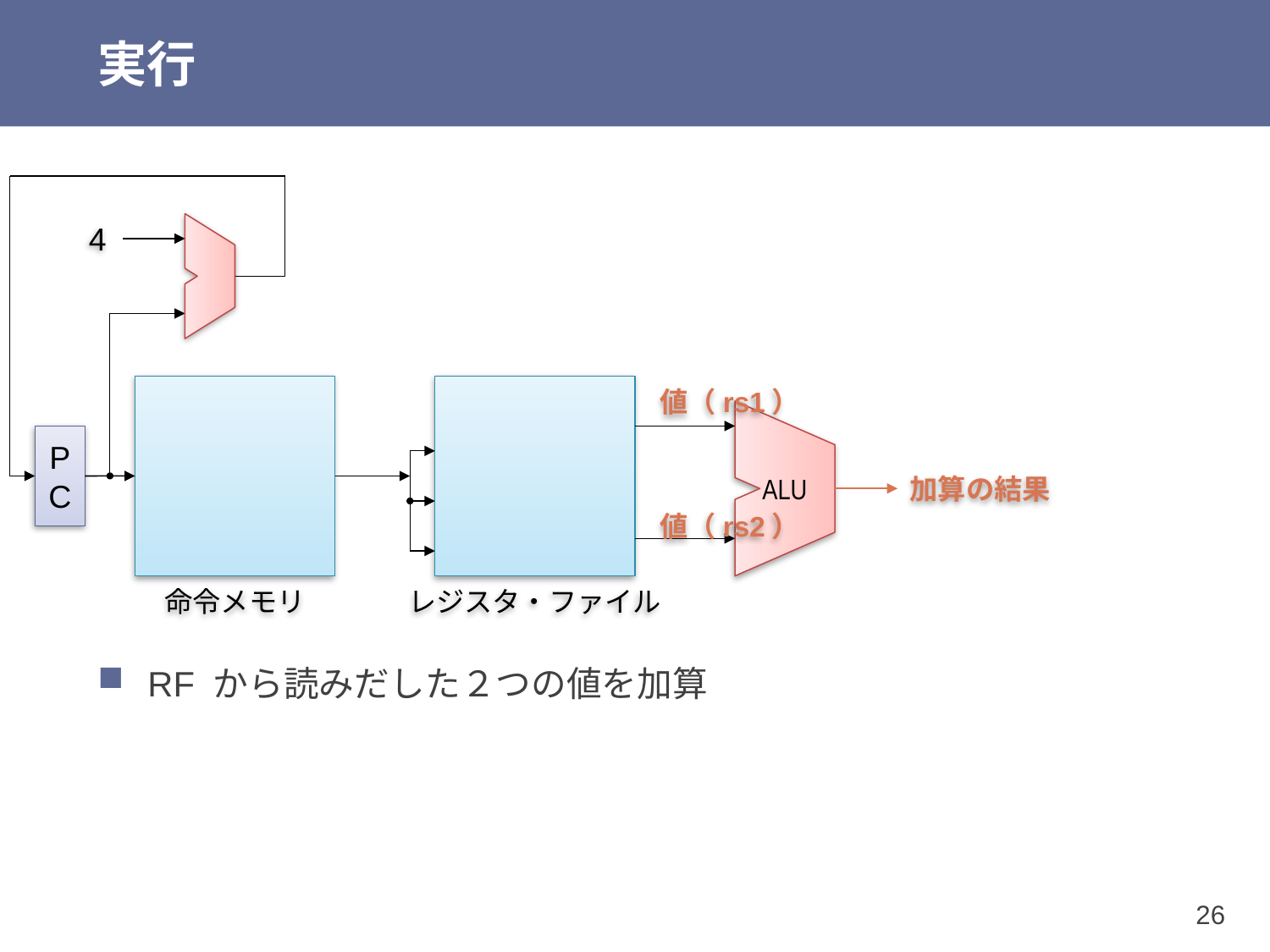

# 実行

4

値（rs1）
PC
ALU

加算の結果
値（rs2）
命令メモリ
レジスタ・ファイル
RF から読みだした２つの値を加算